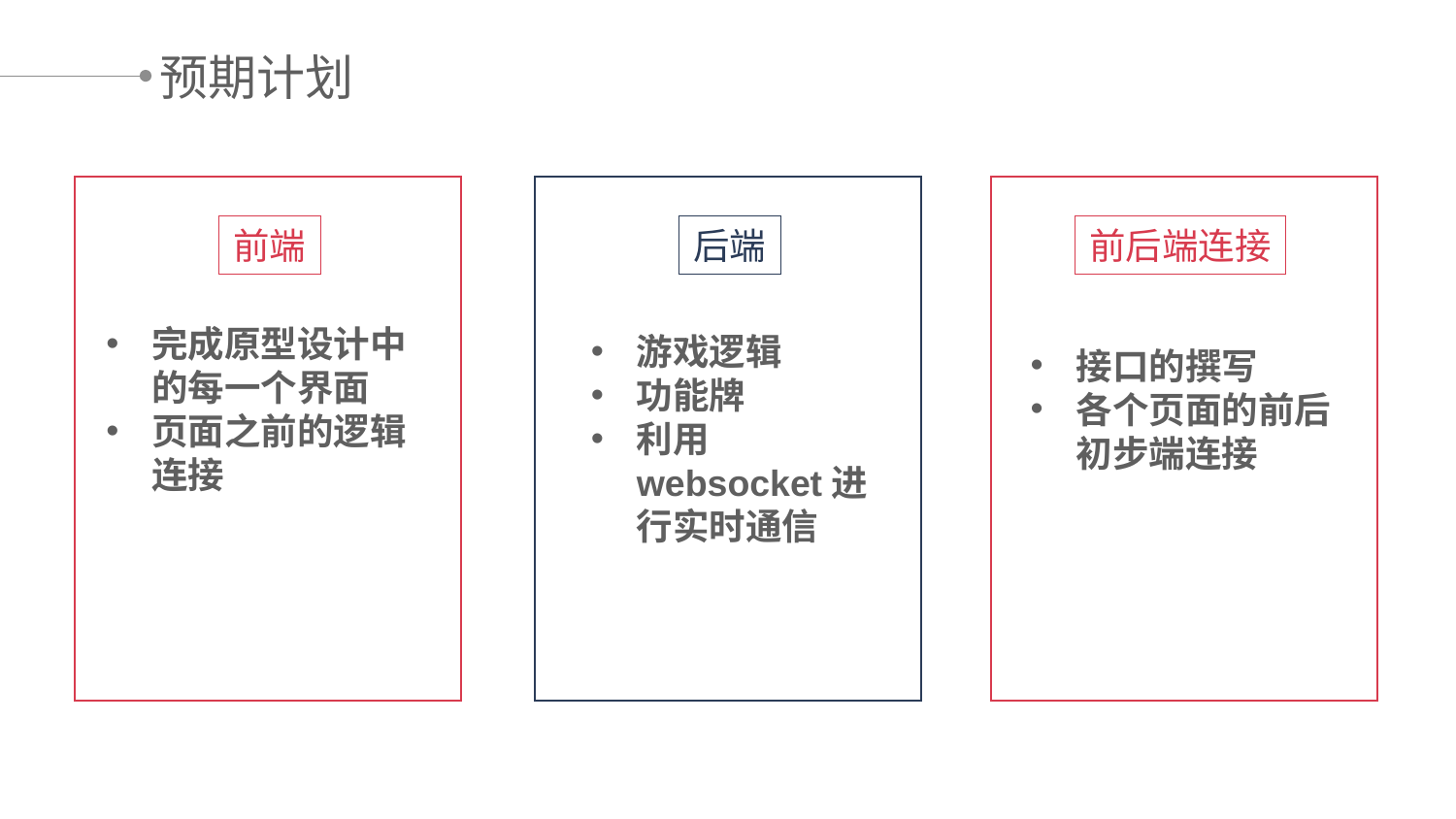

预期计划

前端
后端
前后端连接
完成原型设计中的每一个界面
页面之前的逻辑连接
游戏逻辑
功能牌
利用websocket进行实时通信
接口的撰写
各个页面的前后初步端连接